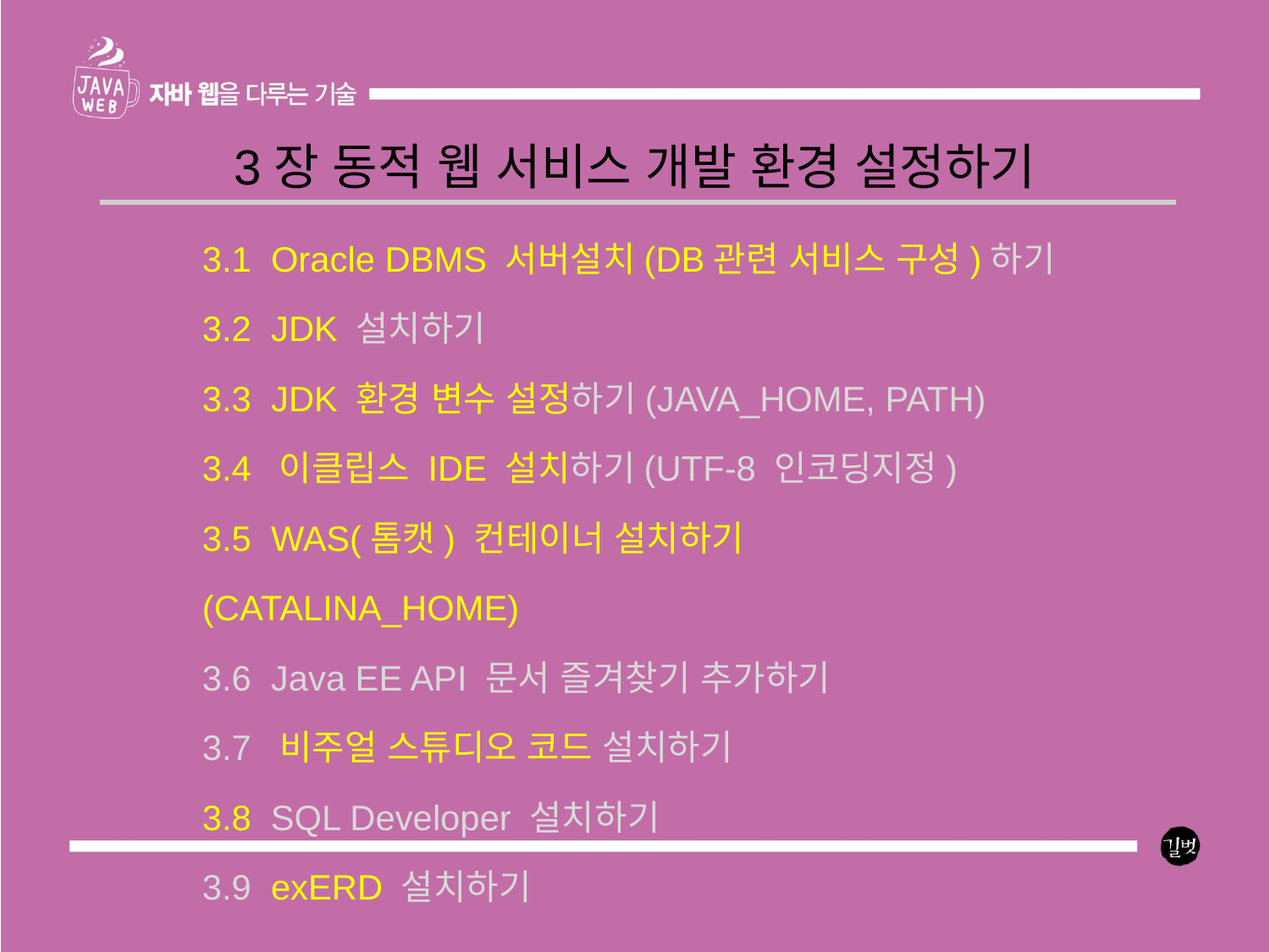

3장 동적 웹 서비스 개발 환경 설정하기
3.1  Oracle DBMS 서버설치(DB관련 서비스 구성)하기
3.2  JDK 설치하기
3.3  JDK 환경 변수 설정하기(JAVA_HOME, PATH)
3.4  이클립스 IDE 설치하기(UTF-8 인코딩지정)
3.5  WAS(톰캣) 컨테이너 설치하기(CATALINA_HOME)
3.6  Java EE API 문서 즐겨찾기 추가하기
3.7  비주얼 스튜디오 코드 설치하기
3.8  SQL Developer 설치하기
3.9  exERD 설치하기